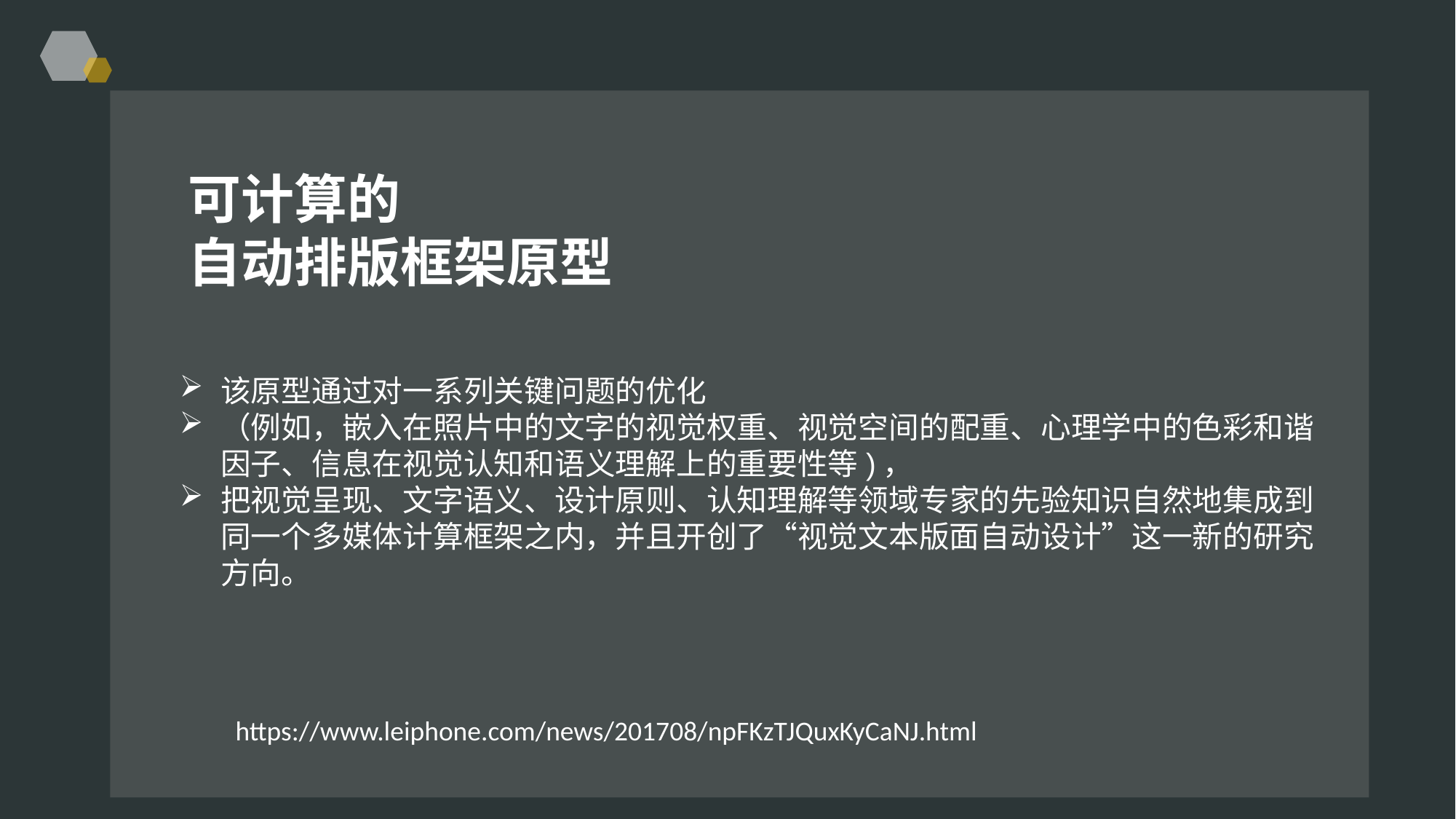

可计算的
自动排版框架原型
该原型通过对一系列关键问题的优化
（例如，嵌入在照片中的文字的视觉权重、视觉空间的配重、心理学中的色彩和谐因子、信息在视觉认知和语义理解上的重要性等)，
把视觉呈现、文字语义、设计原则、认知理解等领域专家的先验知识自然地集成到同一个多媒体计算框架之内，并且开创了“视觉文本版面自动设计”这一新的研究方向。
https://www.leiphone.com/news/201708/npFKzTJQuxKyCaNJ.html